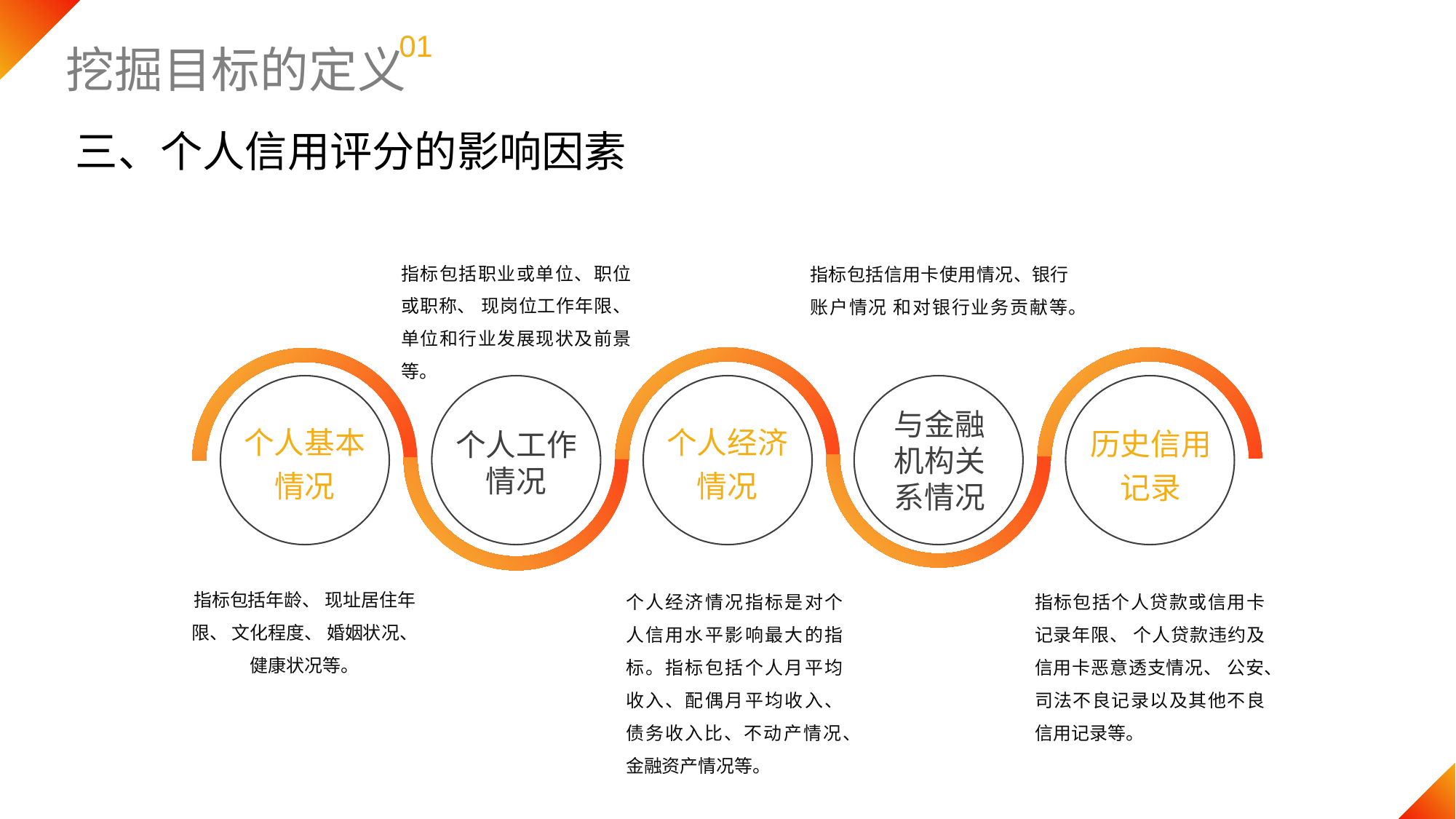

01
挖掘目标的定义
三、个人信用评分的影响因素
指标包括职业或单位、职位或职称、 现岗位工作年限、单位和行业发展现状及前景等。

个人工作情况
指标包括信用卡使用情况、银行账户情况 和对银行业务贡献等。

与金融机构关系情况

个人经济情况
个人经济情况指标是对个人信用水平影响最大的指标。指标包括个人月平均收入、配偶月平均收入、债务收入比、不动产情况、金融资产情况等。

历史信用记录
指标包括个人贷款或信用卡记录年限、 个人贷款违约及 信用卡恶意透支情况、 公安、司法不良记录以及其他不良信用记录等。

个人基本情况
指标包括年龄、 现址居住年限、 文化程度、 婚姻状况、 健康状况等。